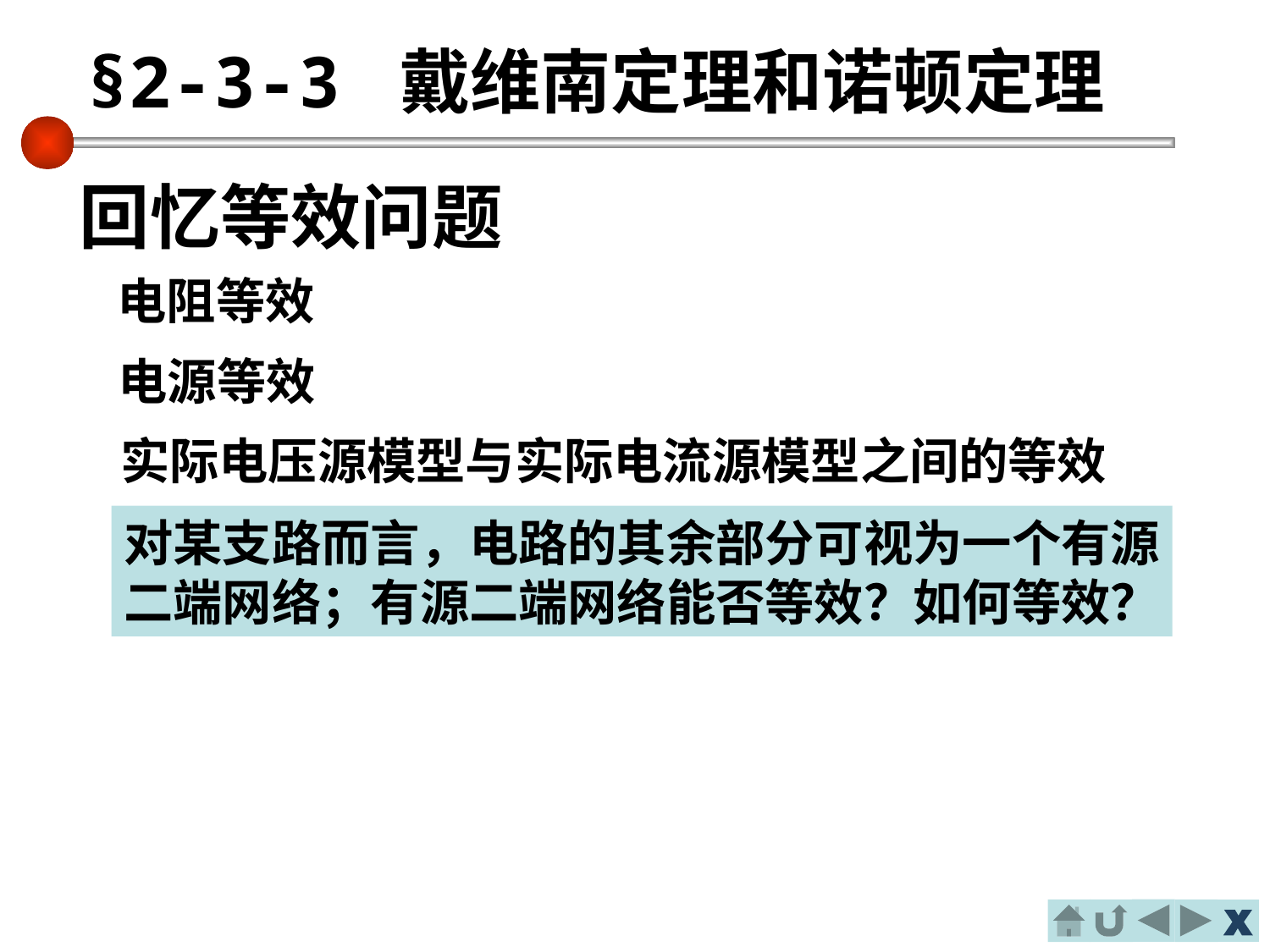

§2-3-3 戴维南定理和诺顿定理

# 回忆等效问题

电阻等效
电源等效
实际电压源模型与实际电流源模型之间的等效
对某支路而言，电路的其余部分可视为一个有源
二端网络；有源二端网络能否等效？如何等效？

X